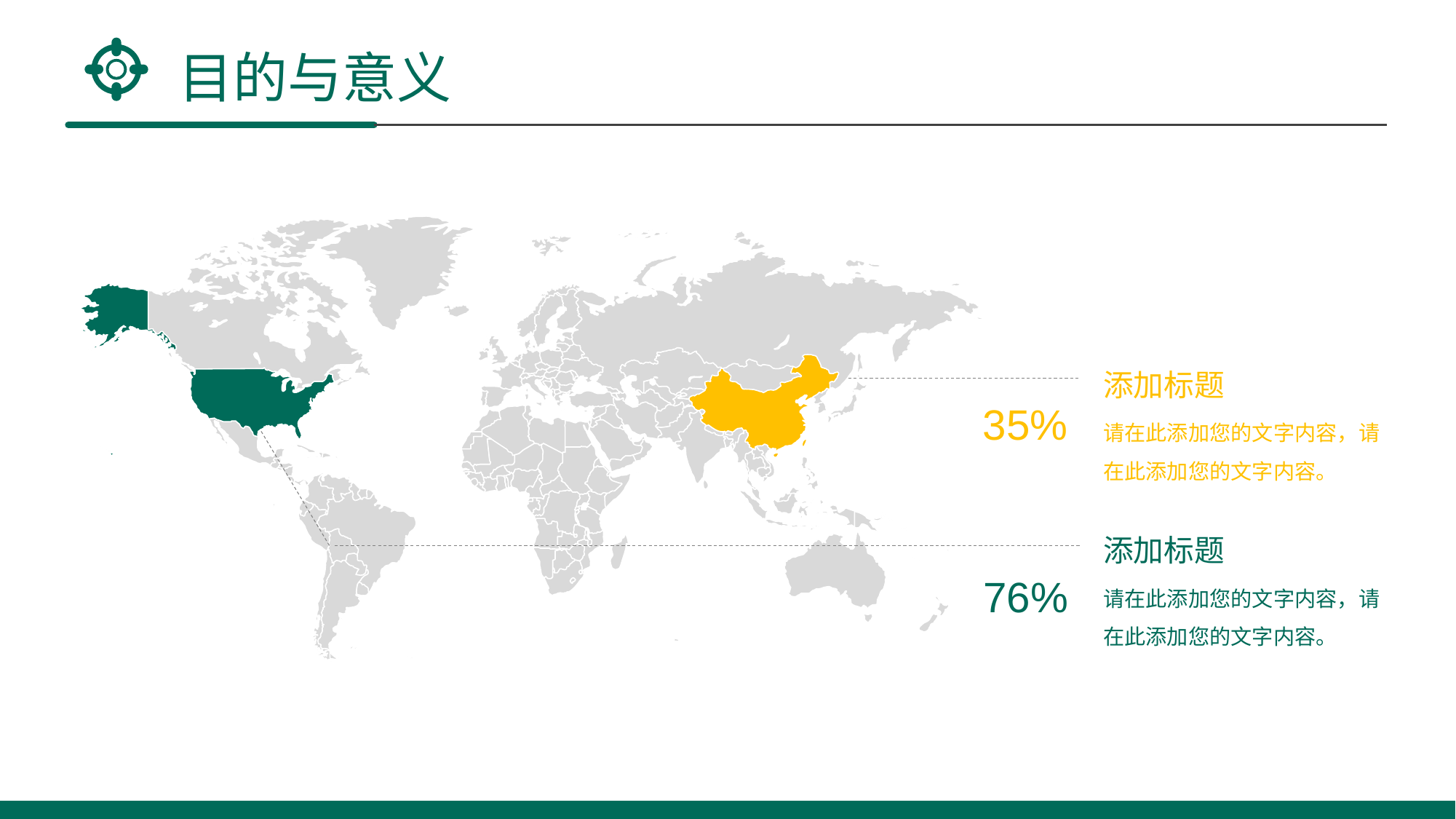

目的与意义

添加标题
请在此添加您的文字内容，请在此添加您的文字内容。
35%
添加标题
请在此添加您的文字内容，请在此添加您的文字内容。
76%